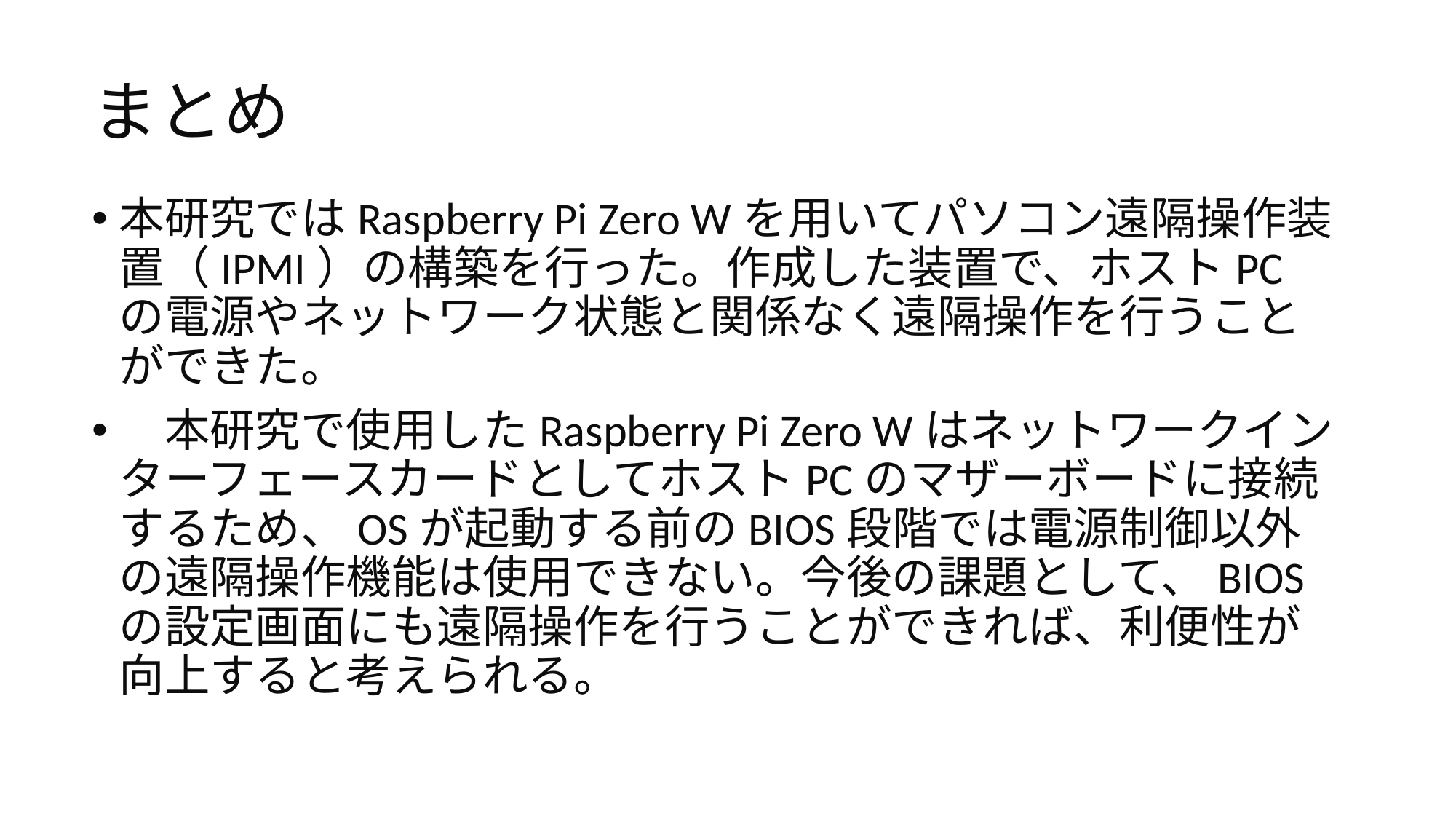

# まとめ
本研究ではRaspberry Pi Zero Wを用いてパソコン遠隔操作装置（IPMI）の構築を行った。作成した装置で、ホストPCの電源やネットワーク状態と関係なく遠隔操作を行うことができた。
　本研究で使用したRaspberry Pi Zero WはネットワークインターフェースカードとしてホストPCのマザーボードに接続するため、OSが起動する前のBIOS段階では電源制御以外の遠隔操作機能は使用できない。今後の課題として、BIOSの設定画面にも遠隔操作を行うことができれば、利便性が向上すると考えられる。